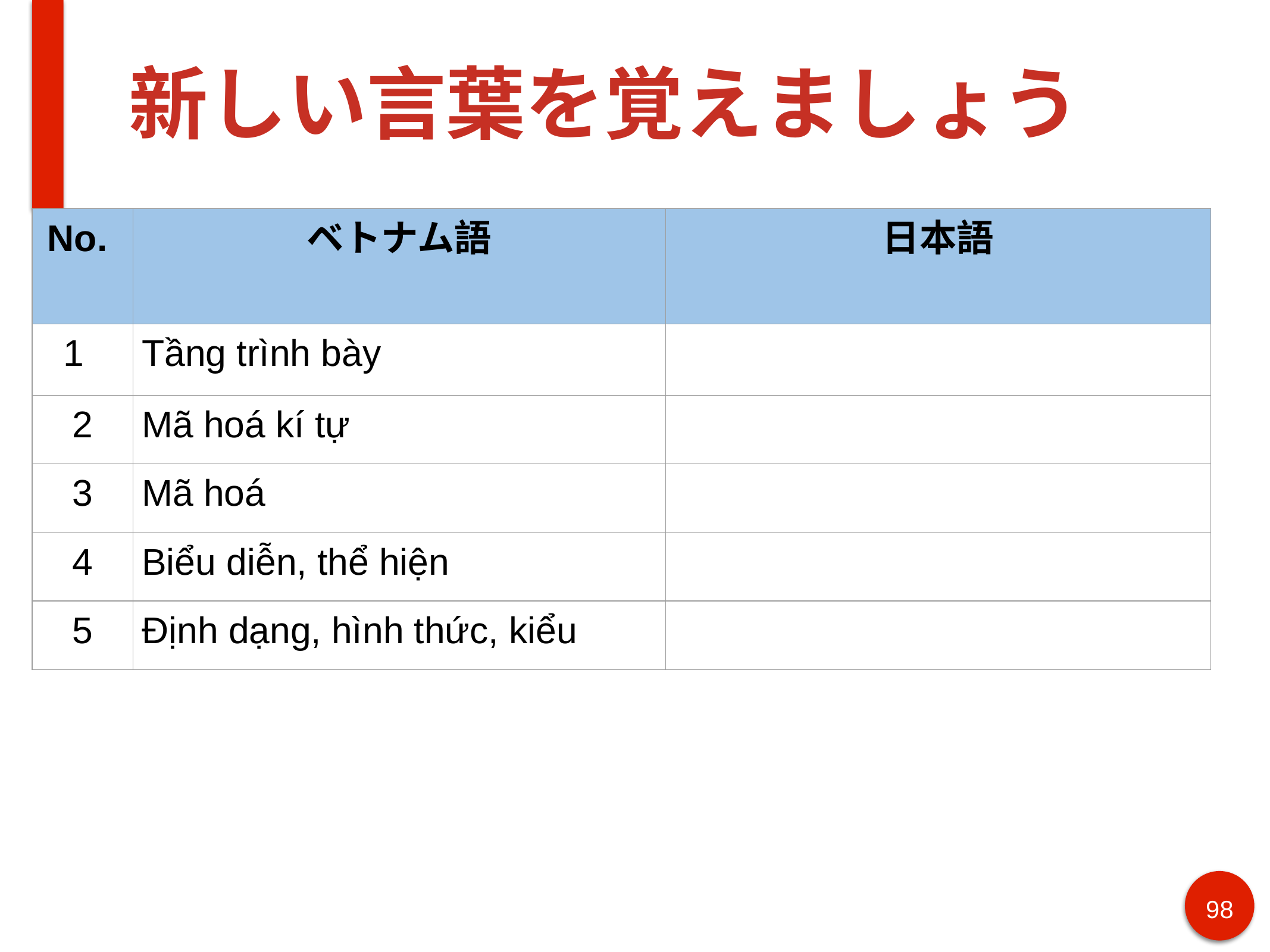

# 新しい言葉を覚えましょう
| No. | ベトナム語 | 日本語 |
| --- | --- | --- |
| 1 | Tầng trình bày |  |
| 2 | Mã hoá kí tự |  |
| 3 | Mã hoá |  |
| 4 | Biểu diễn, thể hiện |  |
| 5 | Định dạng, hình thức, kiểu |  |
98